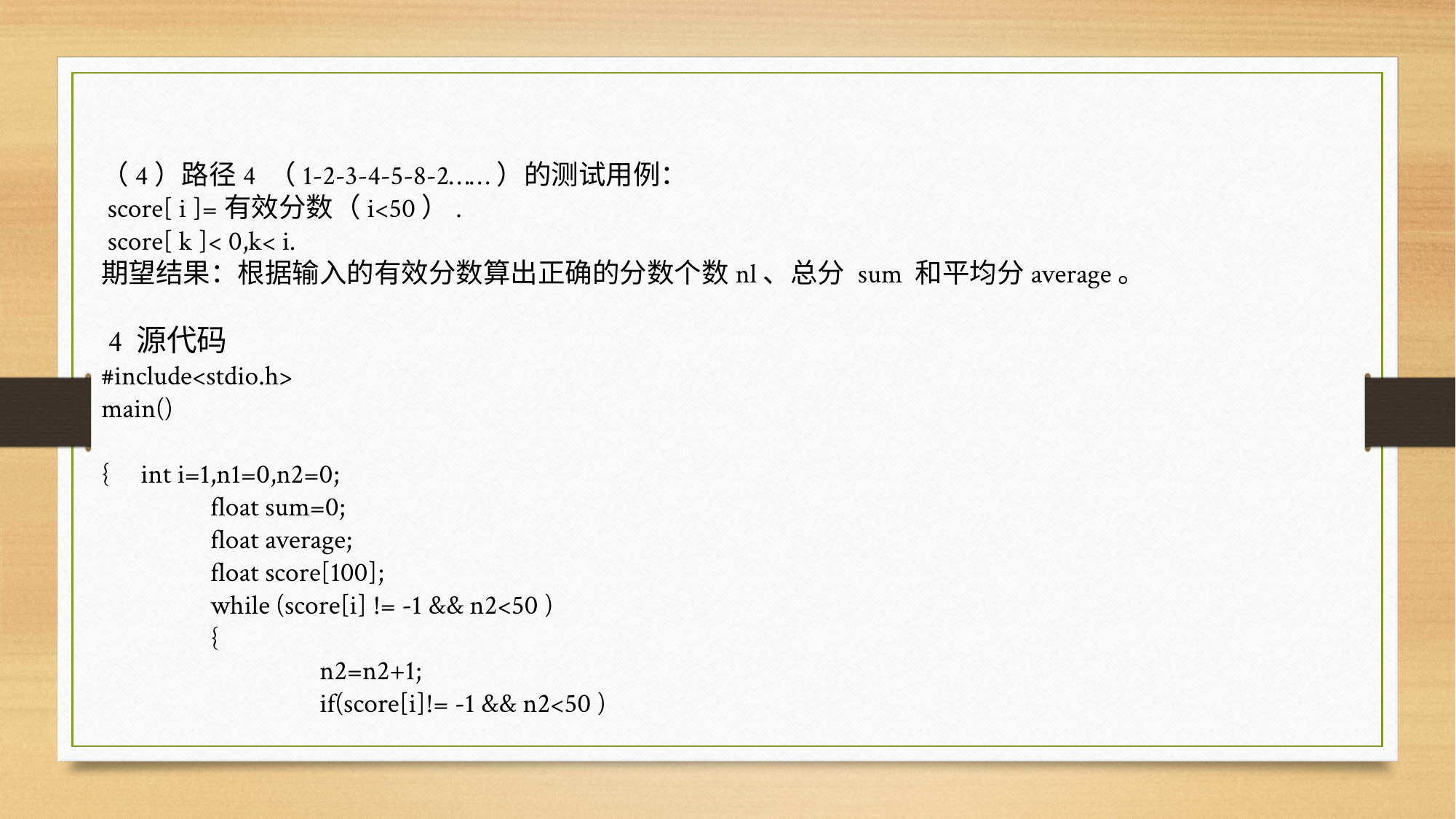

（4）路径4 （1-2-3-4-5-8-2……）的测试用例：
 score[ i ]=有效分数（i<50）.
 score[ k ]< 0,k< i.
期望结果：根据输入的有效分数算出正确的分数个数nl、总分 sum 和平均分average。

 4 源代码
#include<stdio.h>
main()

{     int i=1,n1=0,n2=0;
	float sum=0;
	float average;
	float score[100];
	while (score[i] != -1 && n2<50 )
	{
		n2=n2+1;
		if(score[i]!= -1 && n2<50 )